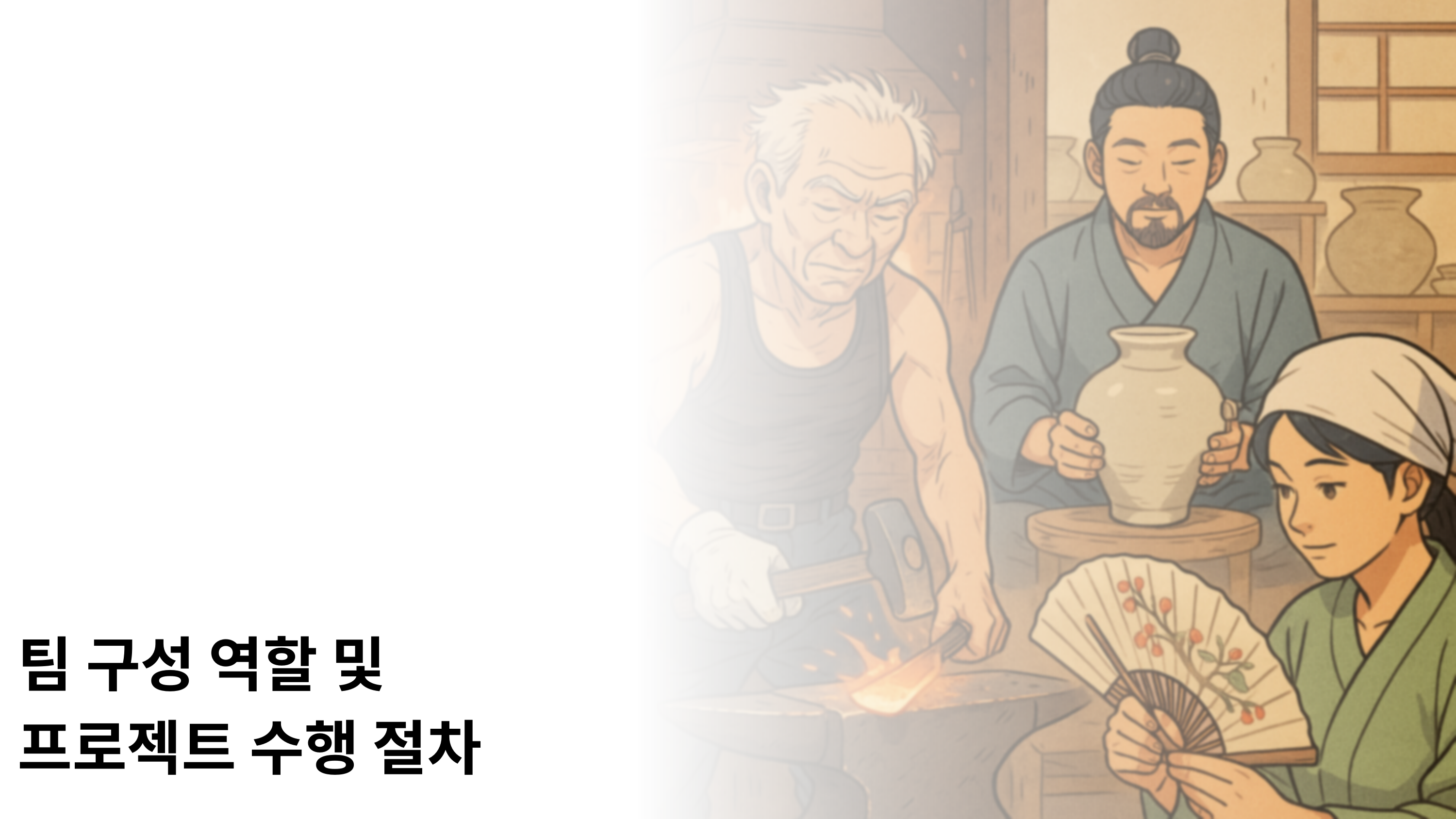

팀 구성 역할 및
프로젝트 수행 절차